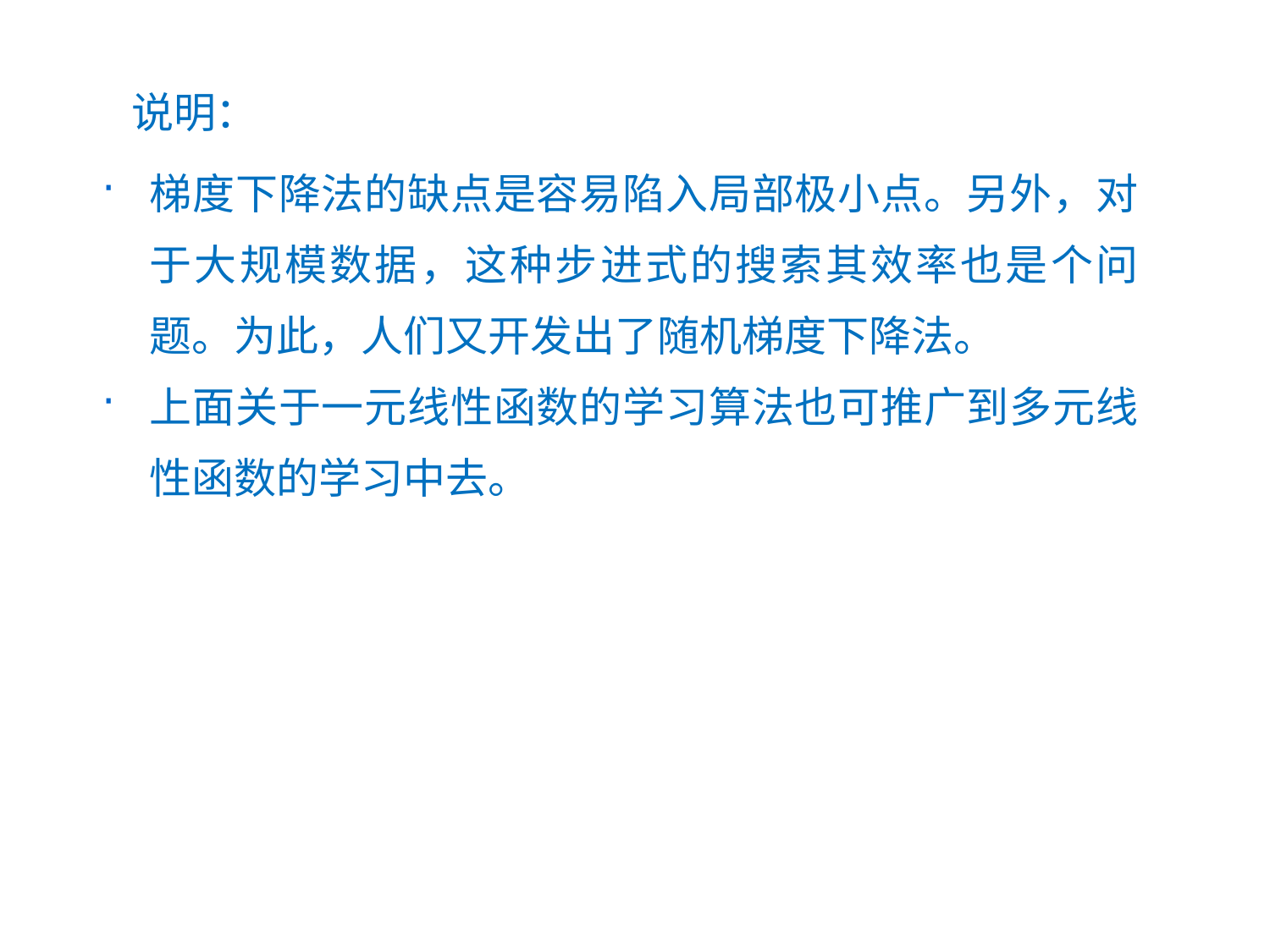

说明：
梯度下降法的缺点是容易陷入局部极小点。另外，对于大规模数据，这种步进式的搜索其效率也是个问题。为此，人们又开发出了随机梯度下降法。
上面关于一元线性函数的学习算法也可推广到多元线性函数的学习中去。